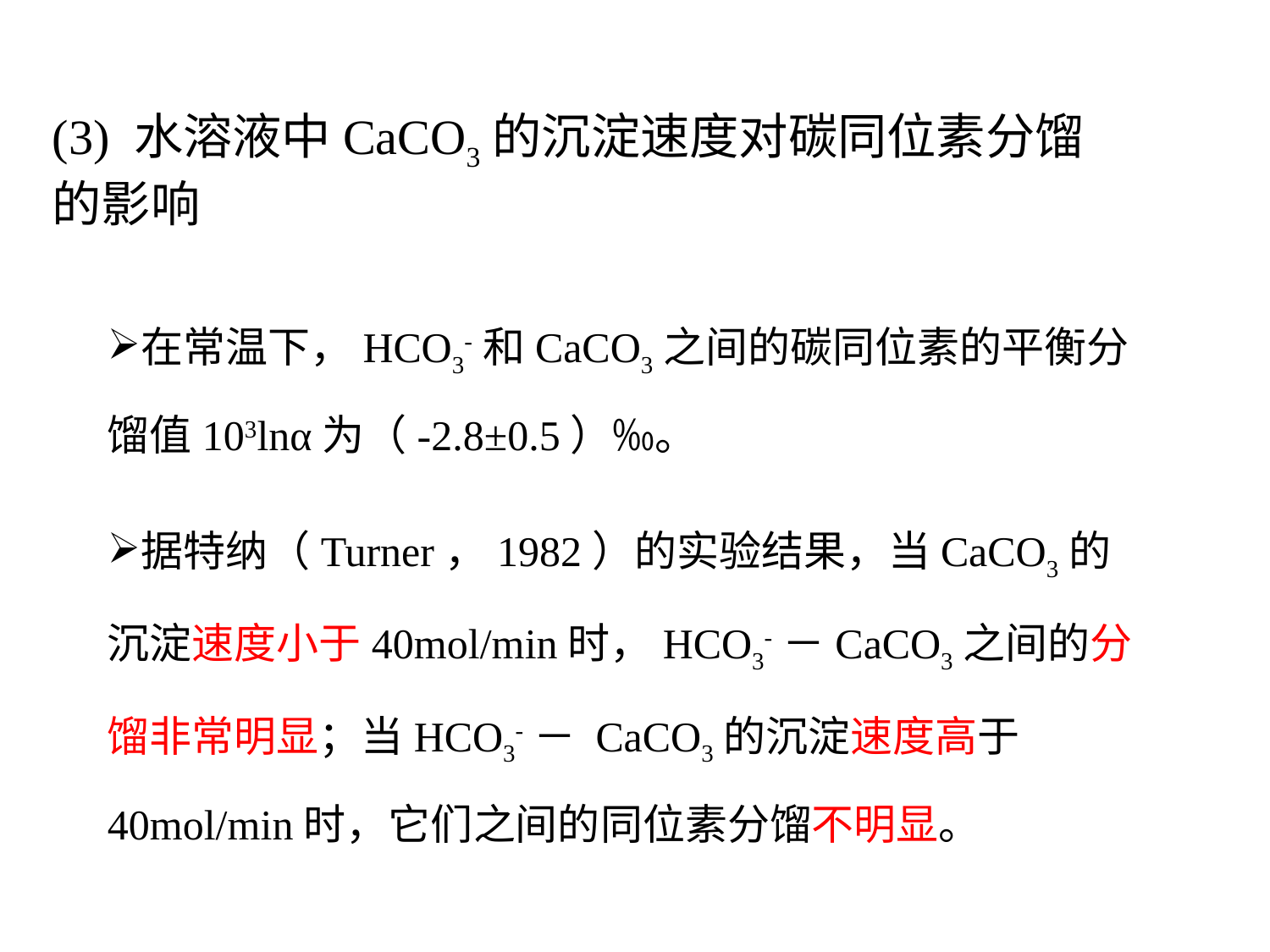

(3) 水溶液中CaCO3的沉淀速度对碳同位素分馏的影响
在常温下，HCO3-和CaCO3之间的碳同位素的平衡分馏值103lnα为（-2.8±0.5）‰。

据特纳（Turner，1982）的实验结果，当CaCO3的沉淀速度小于40mol/min时，HCO3-－CaCO3之间的分馏非常明显；当HCO3-－ CaCO3的沉淀速度高于40mol/min时，它们之间的同位素分馏不明显。